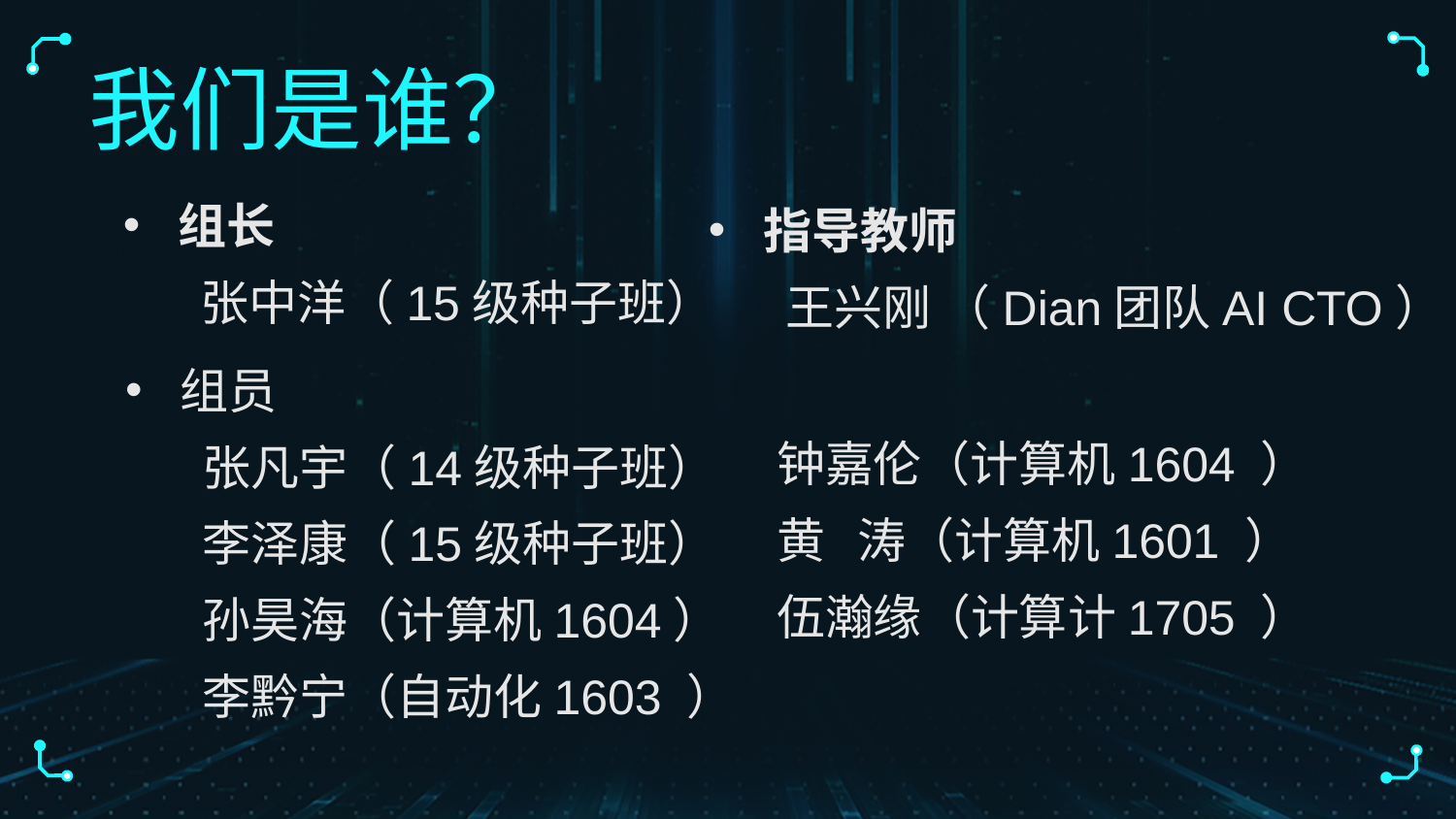

我们是谁？
组长
      张中洋（15级种子班）
指导教师
      王兴刚 （Dian团队AI CTO）
组员
      张凡宇（14级种子班）
      李泽康（15级种子班）
      孙昊海（计算机1604）
      李黔宁（自动化1603 ）
      钟嘉伦（计算机1604 ）
      黄   涛（计算机1601 ）
      伍瀚缘（计算计1705 ）